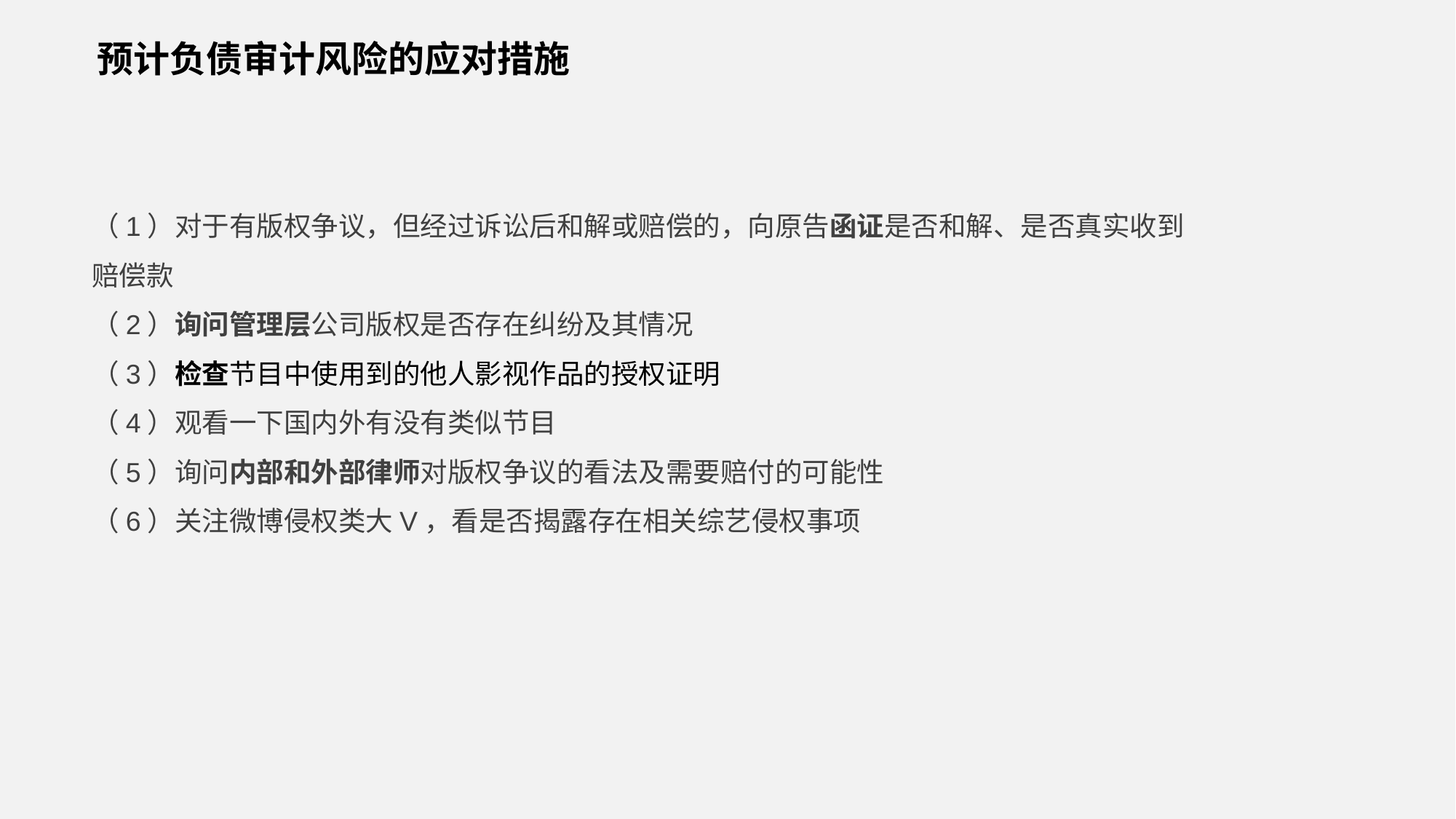

预计负债审计风险的应对措施
（1）对于有版权争议，但经过诉讼后和解或赔偿的，向原告函证是否和解、是否真实收到赔偿款
（2）询问管理层公司版权是否存在纠纷及其情况
（3）检查节目中使用到的他人影视作品的授权证明
（4）观看一下国内外有没有类似节目
（5）询问内部和外部律师对版权争议的看法及需要赔付的可能性
（6）关注微博侵权类大V，看是否揭露存在相关综艺侵权事项